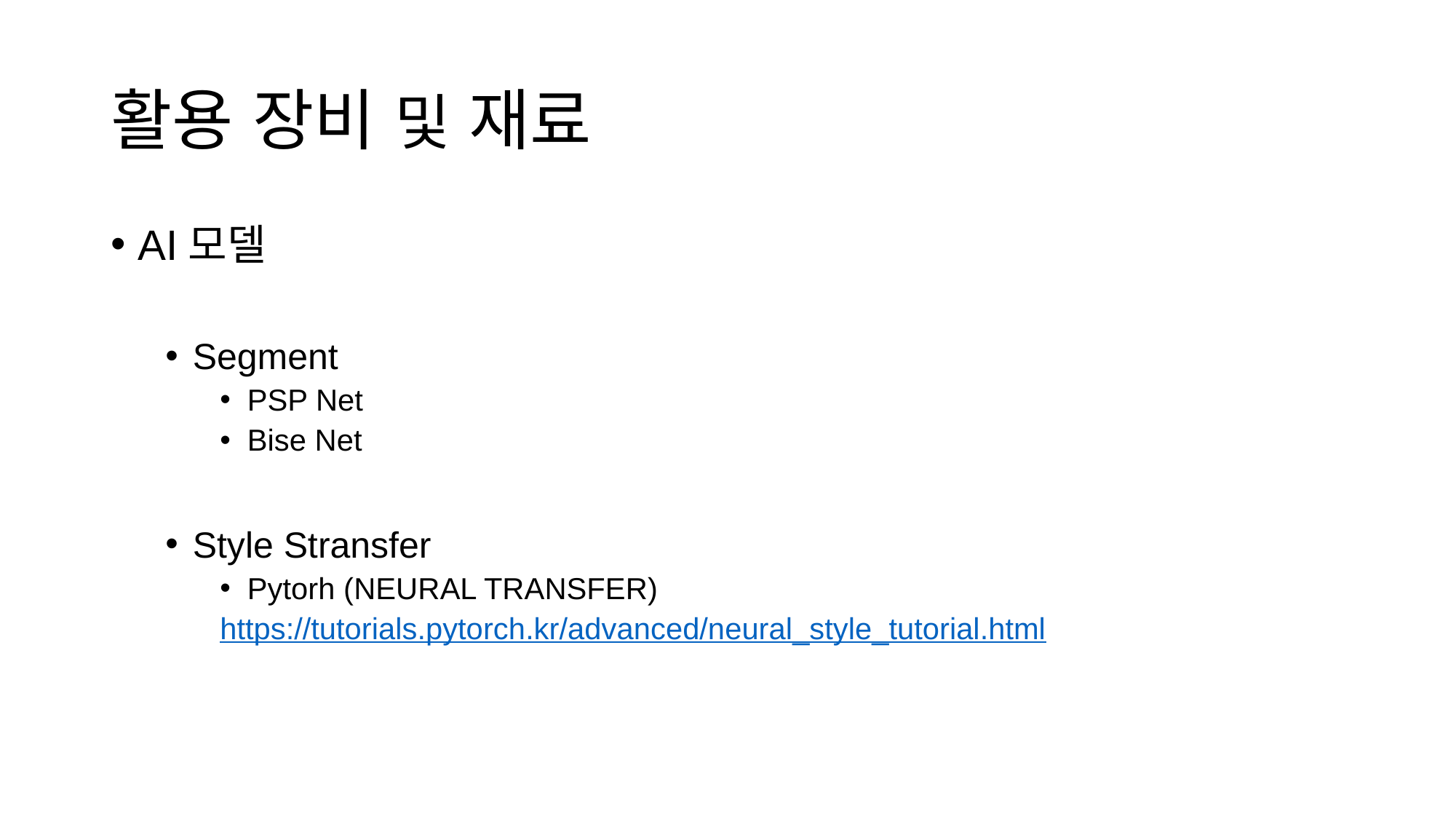

# 활용 장비 및 재료
AI모델

Segment
PSP Net
Bise Net

Style Stransfer
Pytorh (Neural Transfer)
https://tutorials.pytorch.kr/advanced/neural_style_tutorial.html